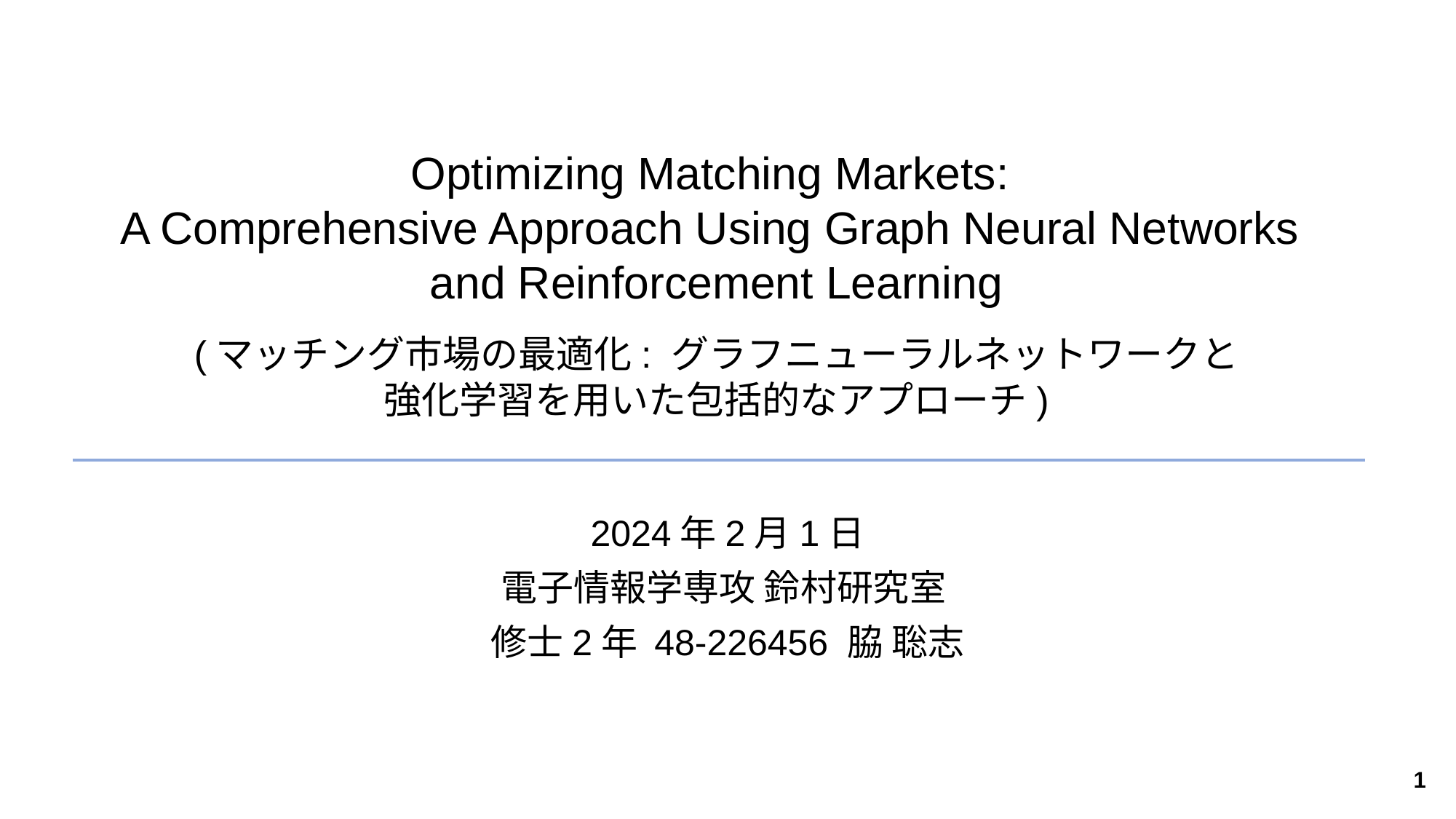

# Optimizing Matching Markets: A Comprehensive Approach Using Graph Neural Networks and Reinforcement Learning
(マッチング市場の最適化: グラフニューラルネットワークと
強化学習を用いた包括的なアプローチ)
2024年2月1日
電子情報学専攻 鈴村研究室
修士2年 48-226456 脇 聡志
1